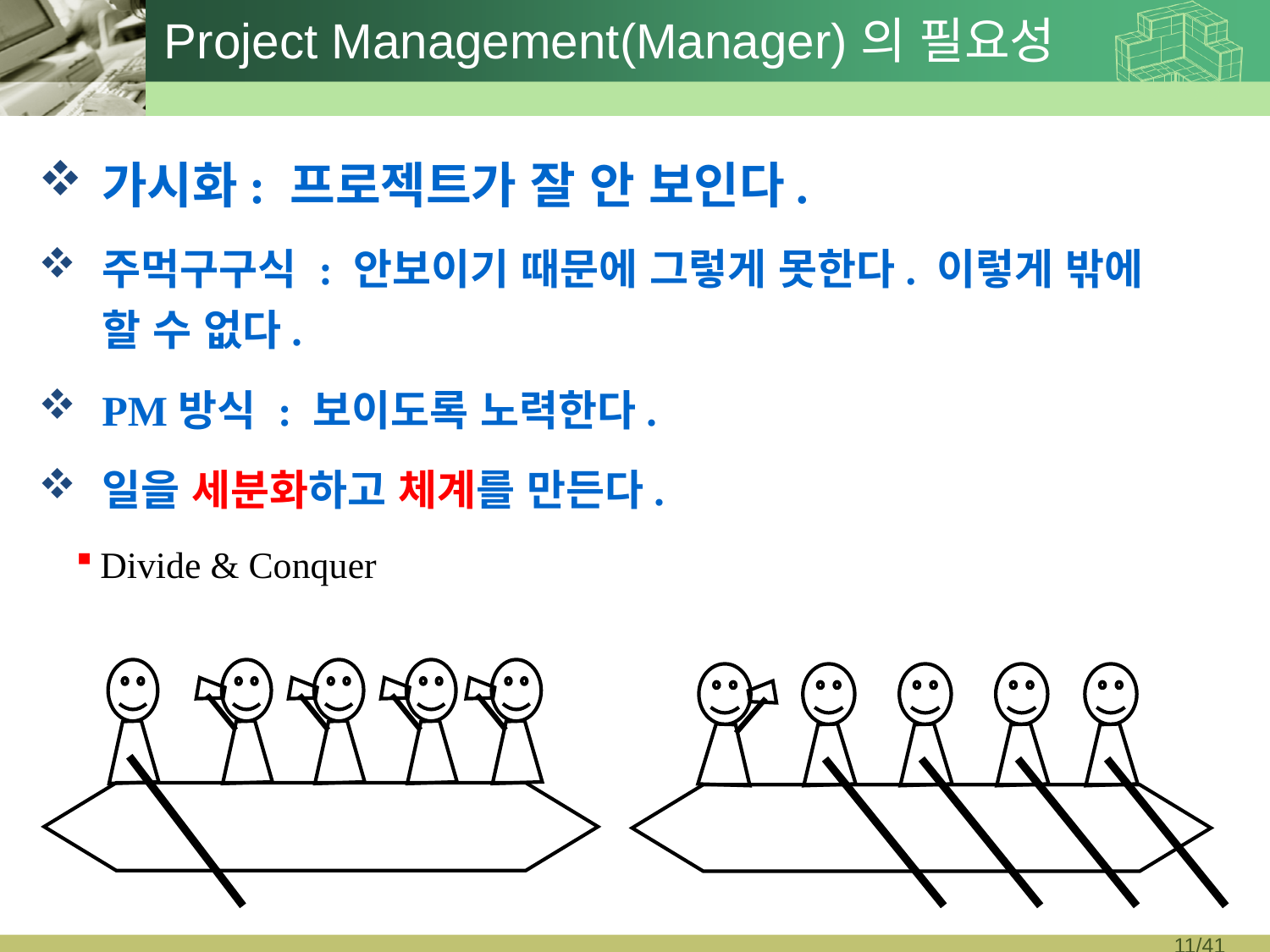

# Project Management(Manager)의 필요성
가시화: 프로젝트가 잘 안 보인다.
주먹구구식 : 안보이기 때문에 그렇게 못한다. 이렇게 밖에 할 수 없다.
PM방식 : 보이도록 노력한다.
일을 세분화하고 체계를 만든다.
Divide & Conquer